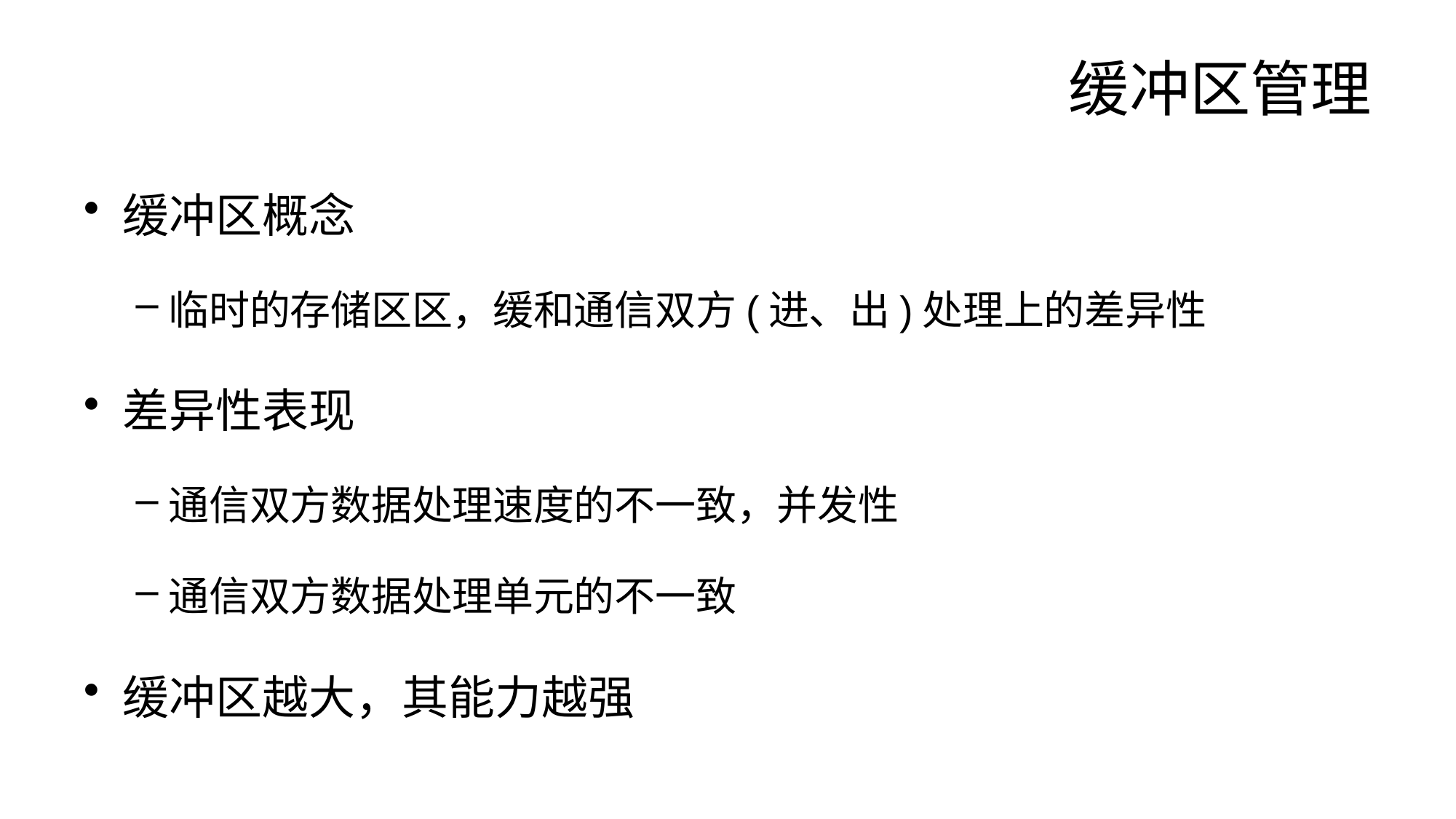

# 缓冲区管理
缓冲区概念
临时的存储区区，缓和通信双方(进、出)处理上的差异性
差异性表现
通信双方数据处理速度的不一致，并发性
通信双方数据处理单元的不一致
缓冲区越大，其能力越强